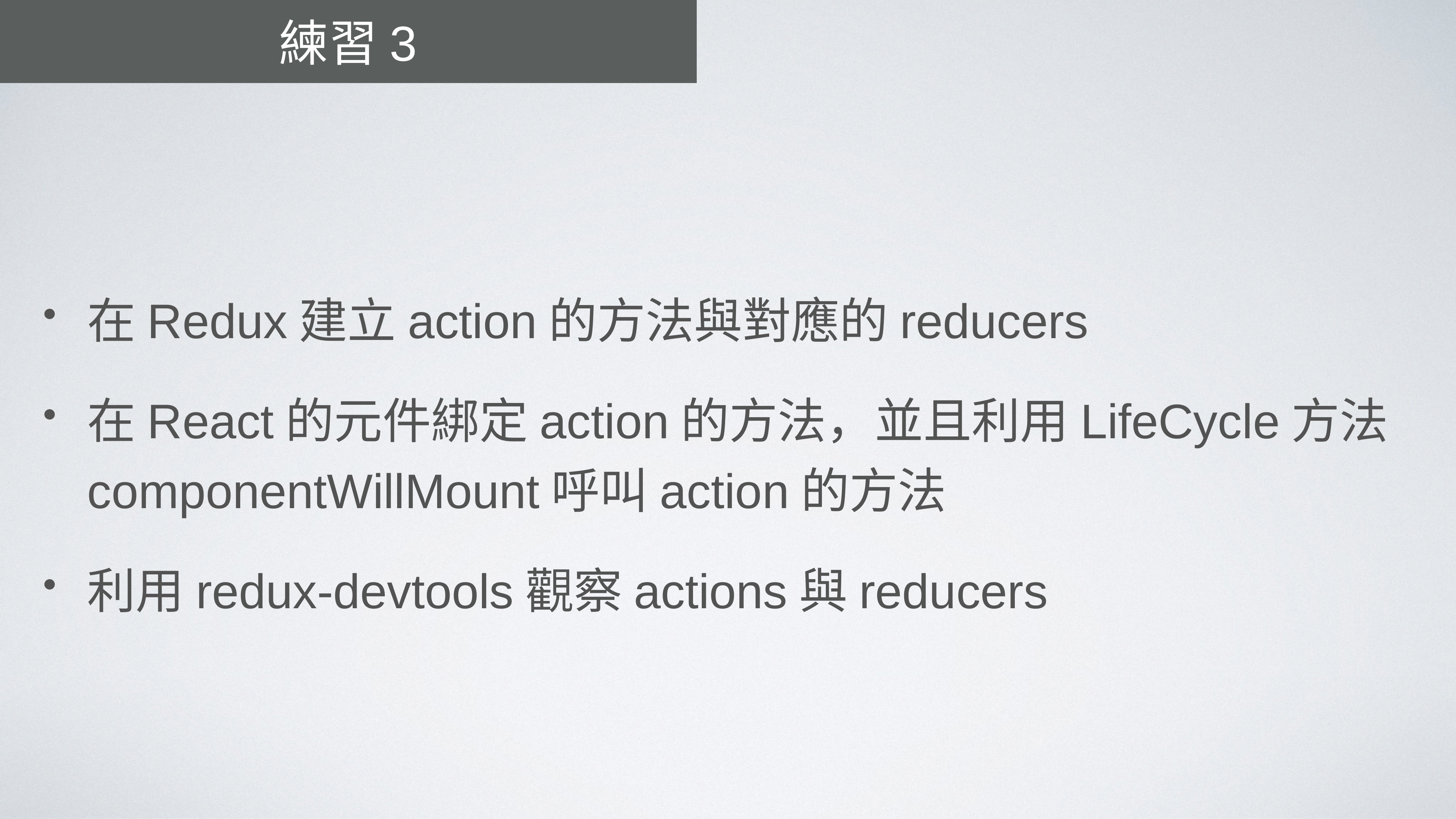

35
# 練習3
在Redux建立action的方法與對應的reducers
在React的元件綁定action的方法，並且利用LifeCycle方法componentWillMount呼叫action的方法
利用redux-devtools觀察actions與reducers